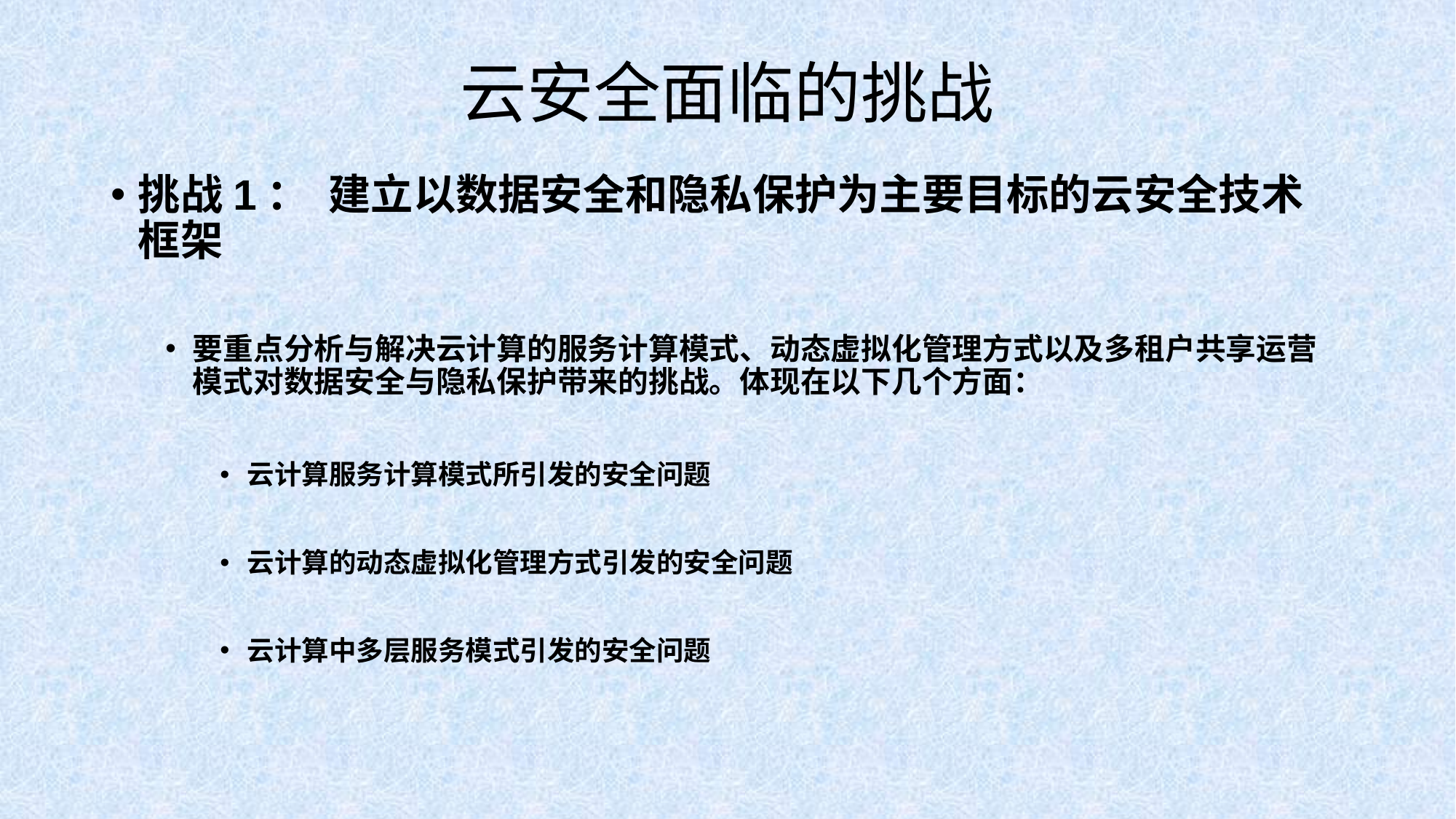

# 云安全面临的挑战
挑战1：  建立以数据安全和隐私保护为主要目标的云安全技术框架

要重点分析与解决云计算的服务计算模式、动态虚拟化管理方式以及多租户共享运营模式对数据安全与隐私保护带来的挑战。体现在以下几个方面：

云计算服务计算模式所引发的安全问题

云计算的动态虚拟化管理方式引发的安全问题

云计算中多层服务模式引发的安全问题